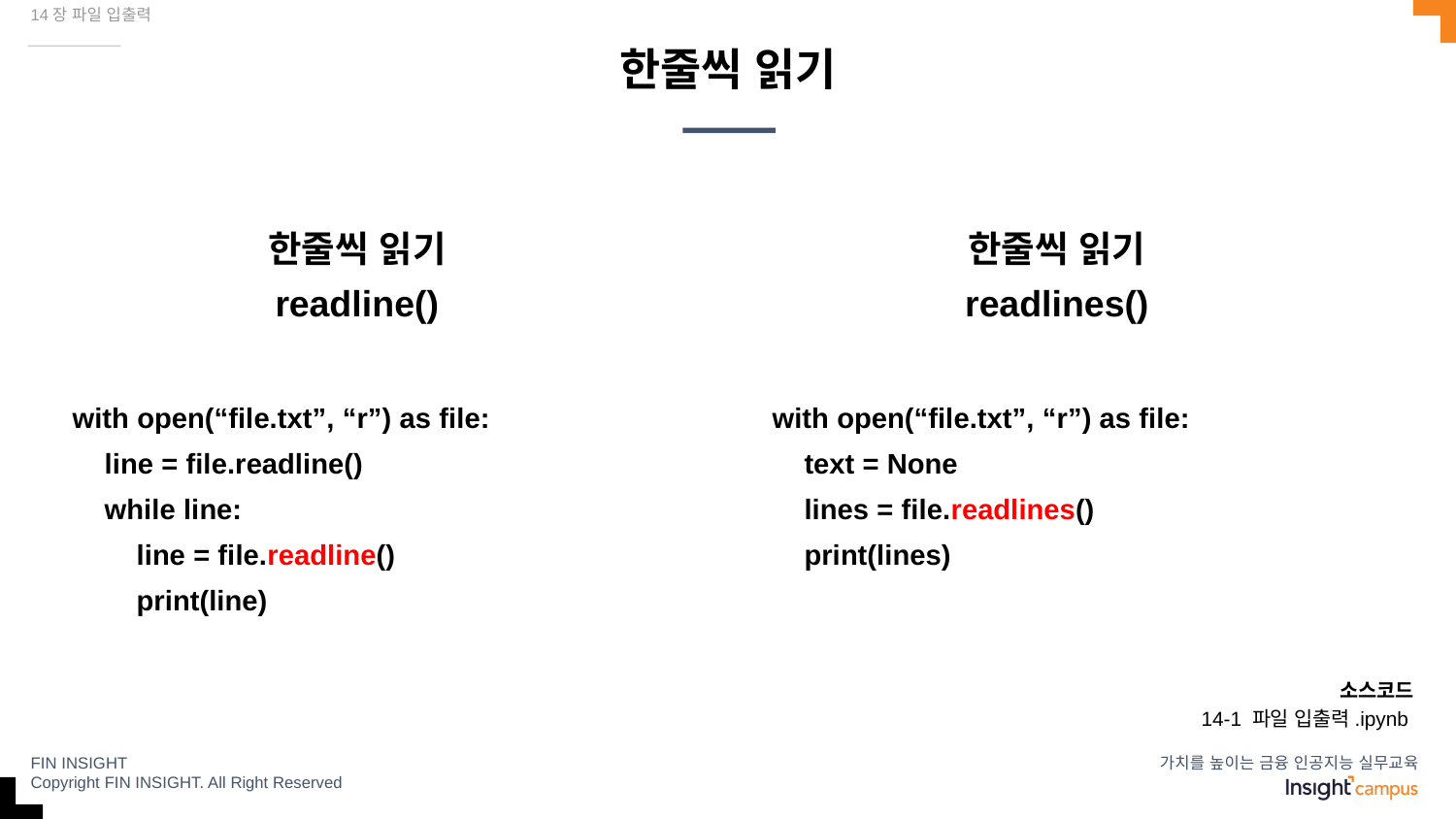

14장 파일 입출력
# 한줄씩 읽기
한줄씩 읽기
readline()
한줄씩 읽기
readlines()
with open(“file.txt”, “r”) as file:
    line = file.readline()
    while line:
        line = file.readline()
        print(line)
with open(“file.txt”, “r”) as file:
    text = None
    lines = file.readlines()
    print(lines)
소스코드
14-1 파일 입출력.ipynb